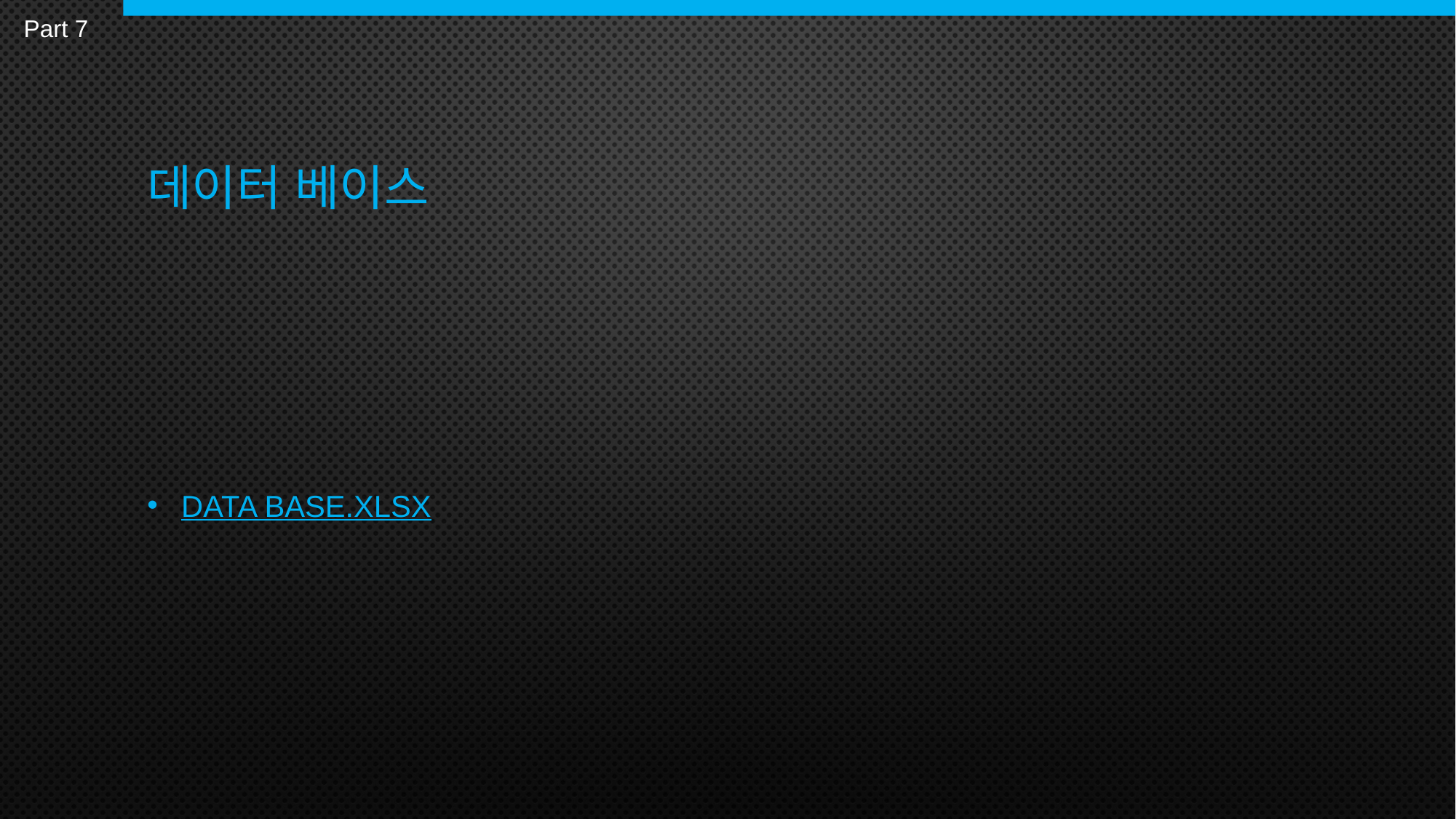

Part 7
# 데이터 베이스
Data Base.xlsx